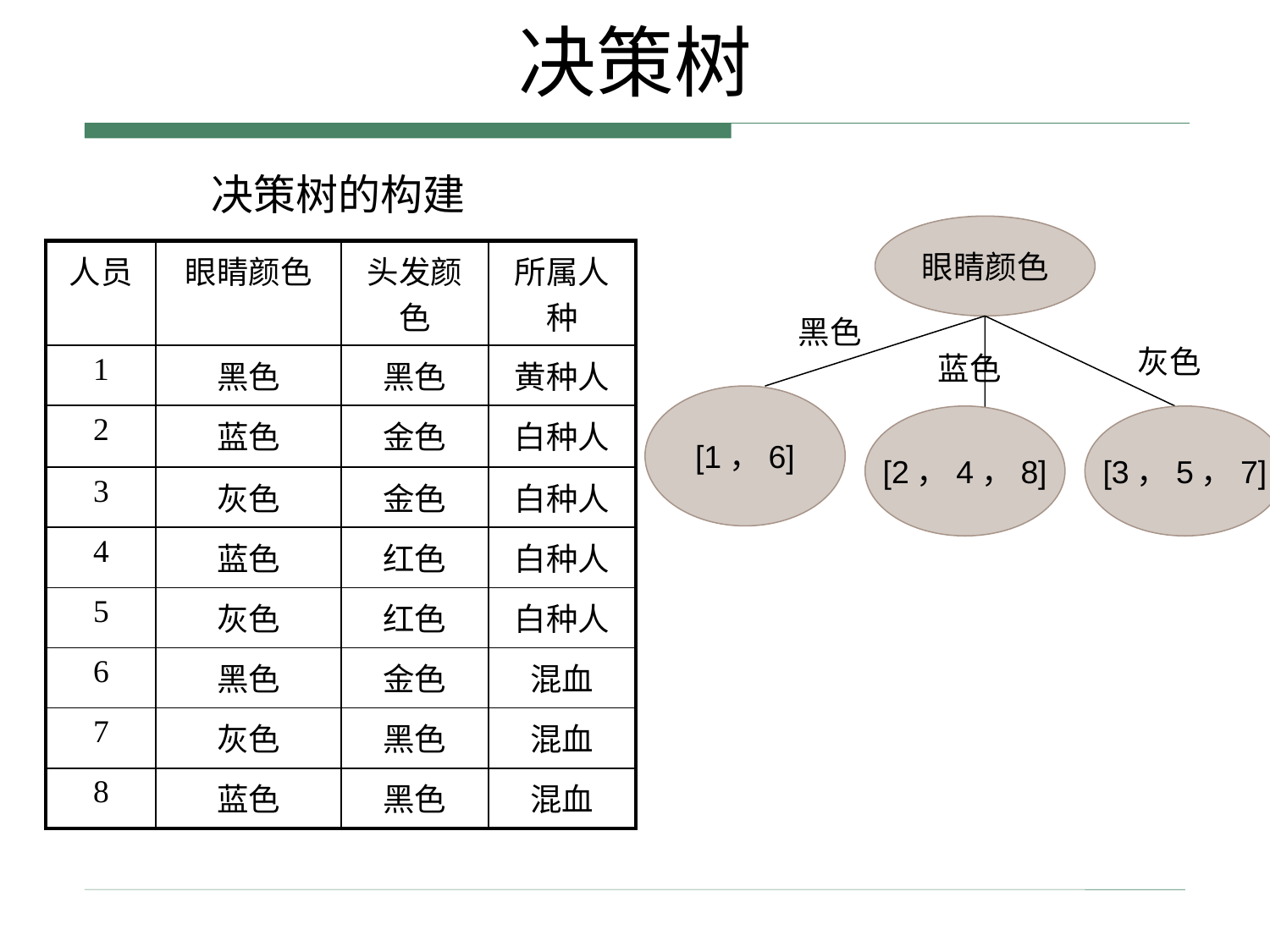

# 决策树
决策树的构建
眼睛颜色
| 人员 | 眼睛颜色 | 头发颜色 | 所属人种 |
| --- | --- | --- | --- |
| 1 | 黑色 | 黑色 | 黄种人 |
| 2 | 蓝色 | 金色 | 白种人 |
| 3 | 灰色 | 金色 | 白种人 |
| 4 | 蓝色 | 红色 | 白种人 |
| 5 | 灰色 | 红色 | 白种人 |
| 6 | 黑色 | 金色 | 混血 |
| 7 | 灰色 | 黑色 | 混血 |
| 8 | 蓝色 | 黑色 | 混血 |
黑色

灰色
蓝色
[1，6]
[2，4，8]
[3，5，7]
13